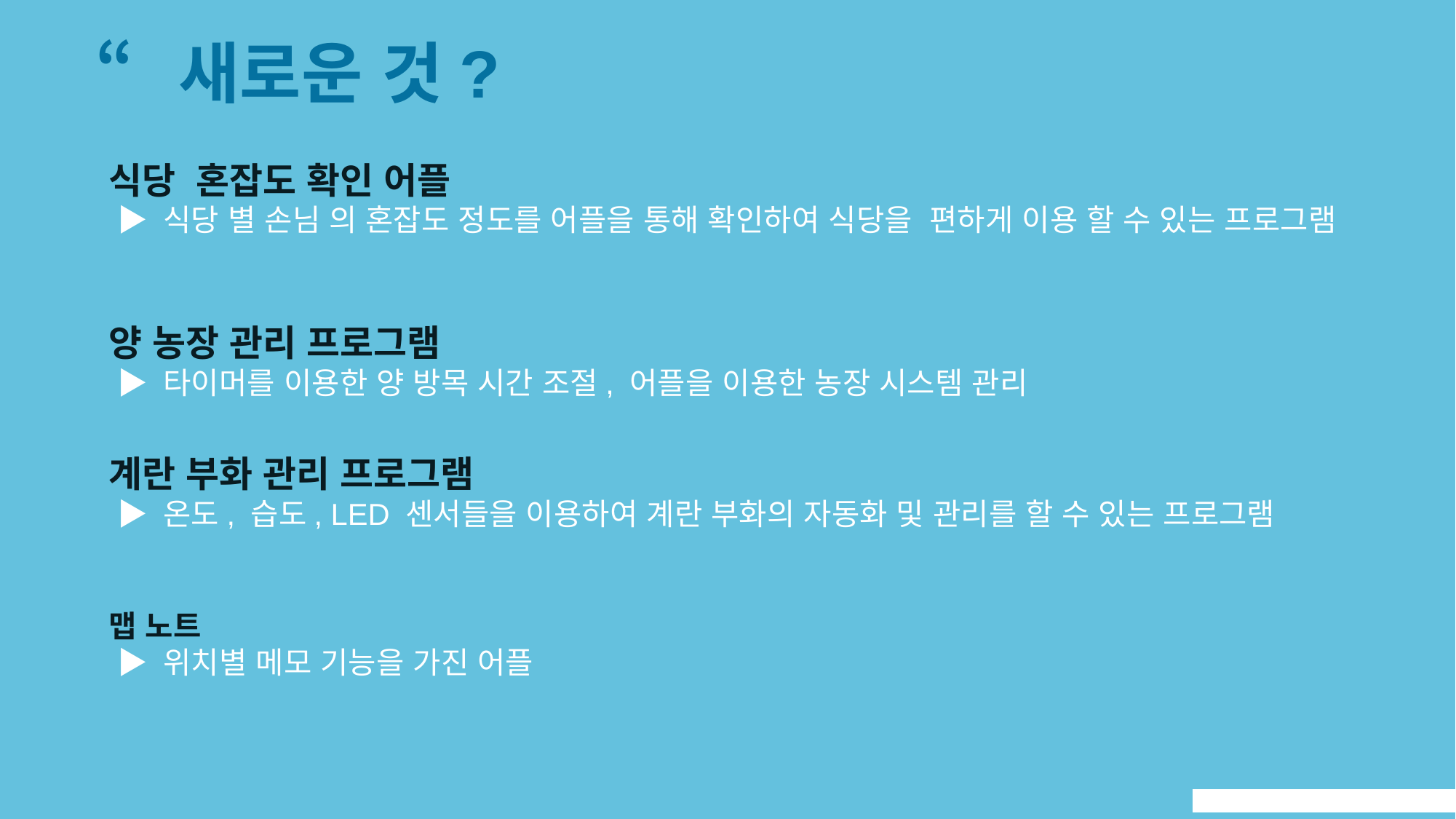

“새로운 것?
식당  혼잡도 확인 어플
 ▶ 식당 별 손님 의 혼잡도 정도를 어플을 통해 확인하여 식당을  편하게 이용 할 수 있는 프로그램
양 농장 관리 프로그램
 ▶ 타이머를 이용한 양 방목 시간 조절, 어플을 이용한 농장 시스템 관리
계란 부화 관리 프로그램
 ▶ 온도, 습도, LED 센서들을 이용하여 계란 부화의 자동화 및 관리를 할 수 있는 프로그램
맵 노트
 ▶ 위치별 메모 기능을 가진 어플